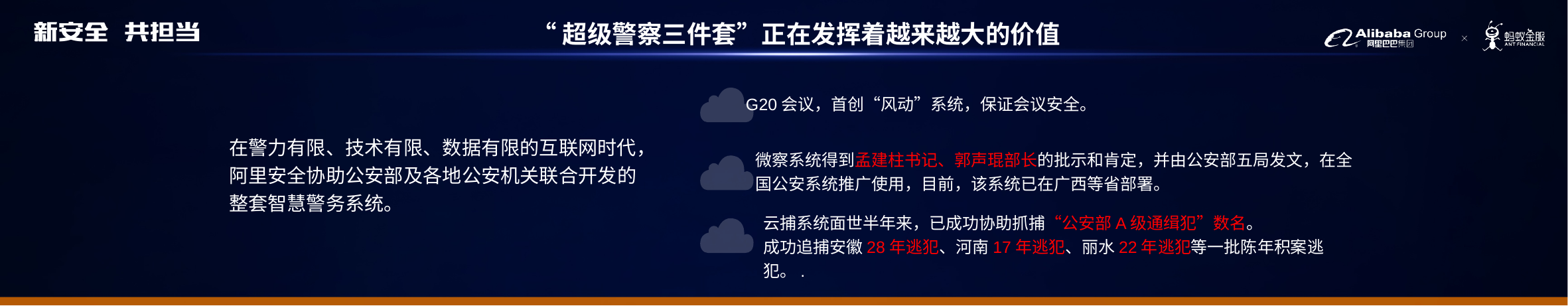

“超级警察三件套”正在发挥着越来越大的价值
G20会议，首创“风动”系统，保证会议安全。

在警力有限、技术有限、数据有限的互联网时代，阿里安全协助公安部及各地公安机关联合开发的整套智慧警务系统。
微察系统得到孟建柱书记、郭声琨部长的批示和肯定，并由公安部五局发文，在全国公安系统推广使用，目前，该系统已在广西等省部署。

云捕系统面世半年来，已成功协助抓捕“公安部A级通缉犯”数名。
成功追捕安徽28年逃犯、河南17年逃犯、丽水22年逃犯等一批陈年积案逃犯。.